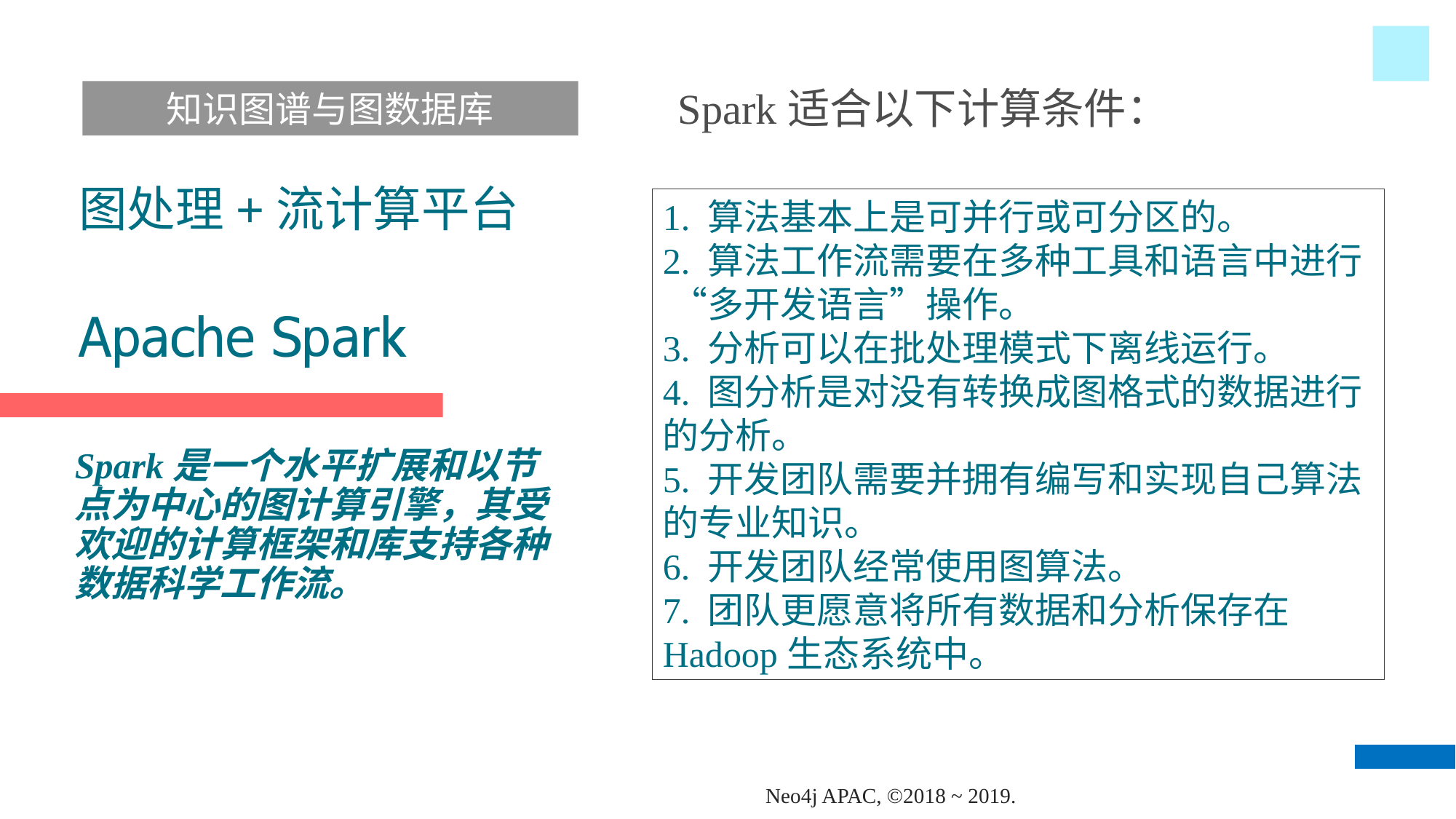

知识图谱与图数据库
Spark适合以下计算条件：
图处理+流计算平台
1. 算法基本上是可并行或可分区的。
2. 算法工作流需要在多种工具和语言中进行   “多开发语言”操作。
3. 分析可以在批处理模式下离线运行。
4. 图分析是对没有转换成图格式的数据进行的分析。
5. 开发团队需要并拥有编写和实现自己算法的专业知识。
6. 开发团队经常使用图算法。
7. 团队更愿意将所有数据和分析保存在Hadoop生态系统中。
# Apache Spark
Spark是一个水平扩展和以节点为中心的图计算引擎，其受欢迎的计算框架和库支持各种数据科学工作流。